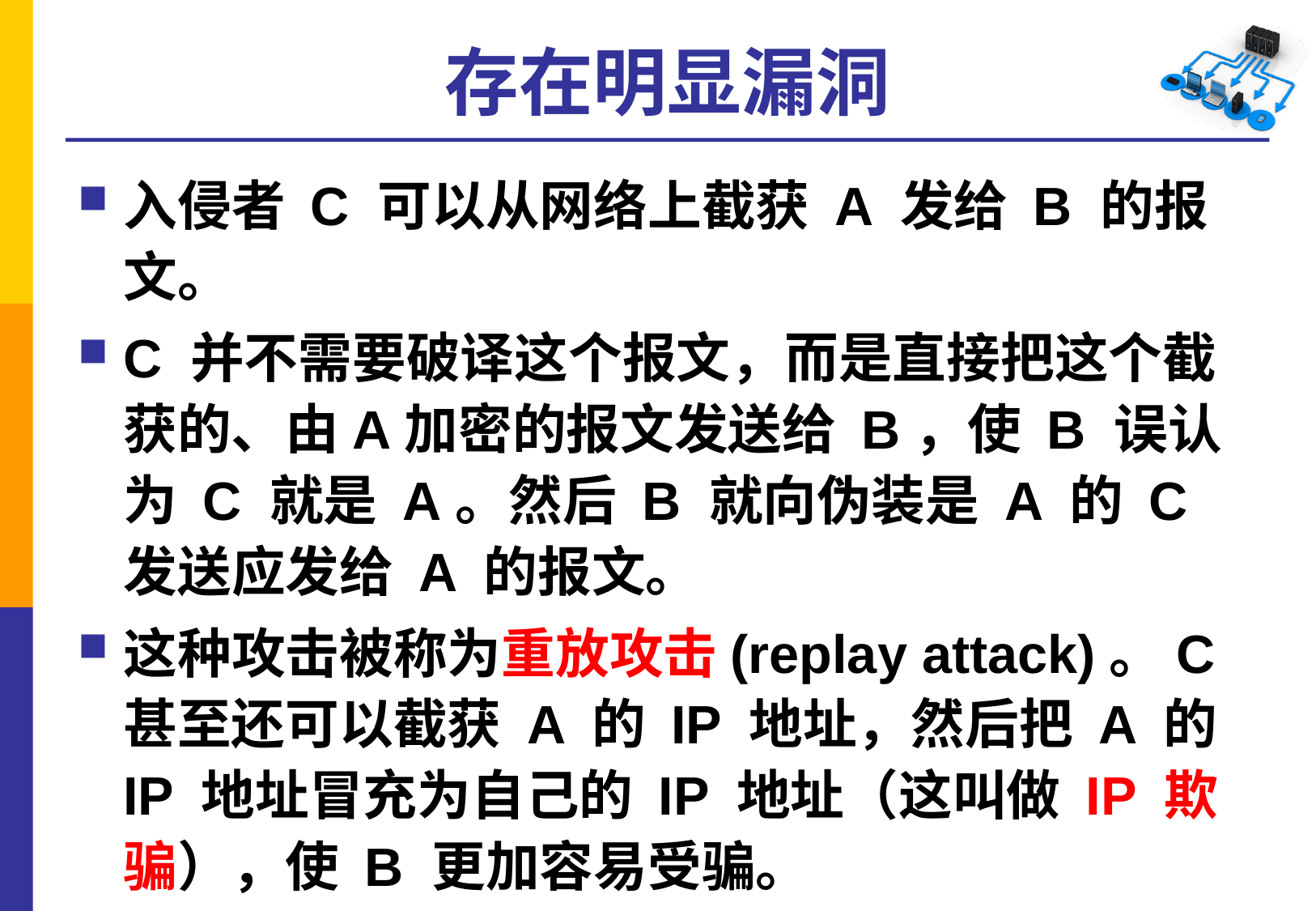

# 存在明显漏洞
入侵者 C 可以从网络上截获 A 发给 B 的报文。
C 并不需要破译这个报文，而是直接把这个截获的、由A加密的报文发送给 B，使 B 误认为 C 就是 A。然后 B 就向伪装是 A 的 C 发送应发给 A 的报文。
这种攻击被称为重放攻击(replay attack)。C 甚至还可以截获 A 的 IP 地址，然后把 A 的 IP 地址冒充为自己的 IP 地址（这叫做 IP 欺骗），使 B 更加容易受骗。